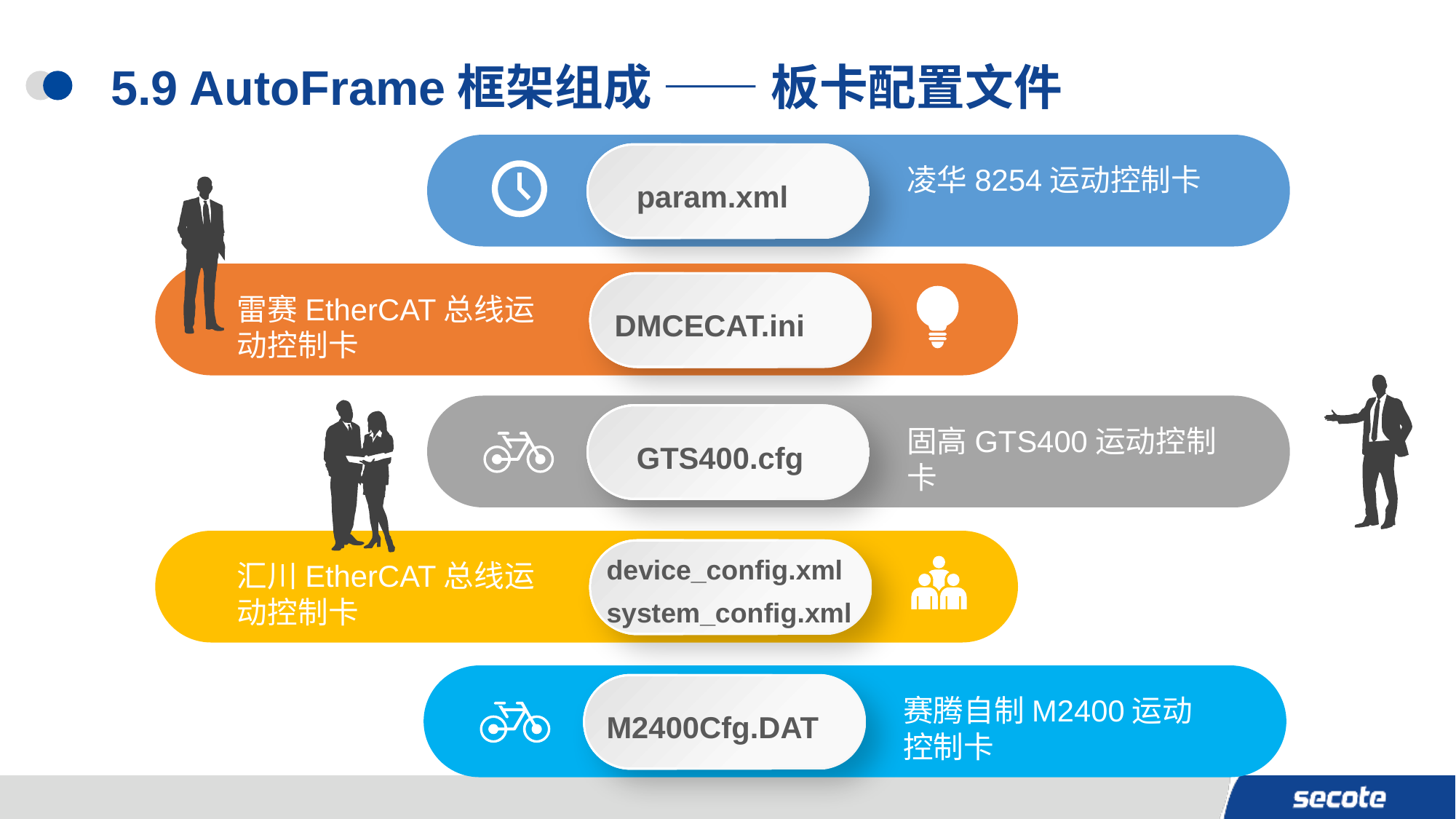

# 5.9 AutoFrame框架组成 —— 板卡配置文件

param.xml
凌华8254运动控制卡

DMCECAT.ini
雷赛EtherCAT总线运动控制卡

GTS400.cfg
固高GTS400运动控制卡

device_config.xml
system_config.xml

汇川EtherCAT总线运动控制卡

M2400Cfg.DAT
赛腾自制M2400运动控制卡